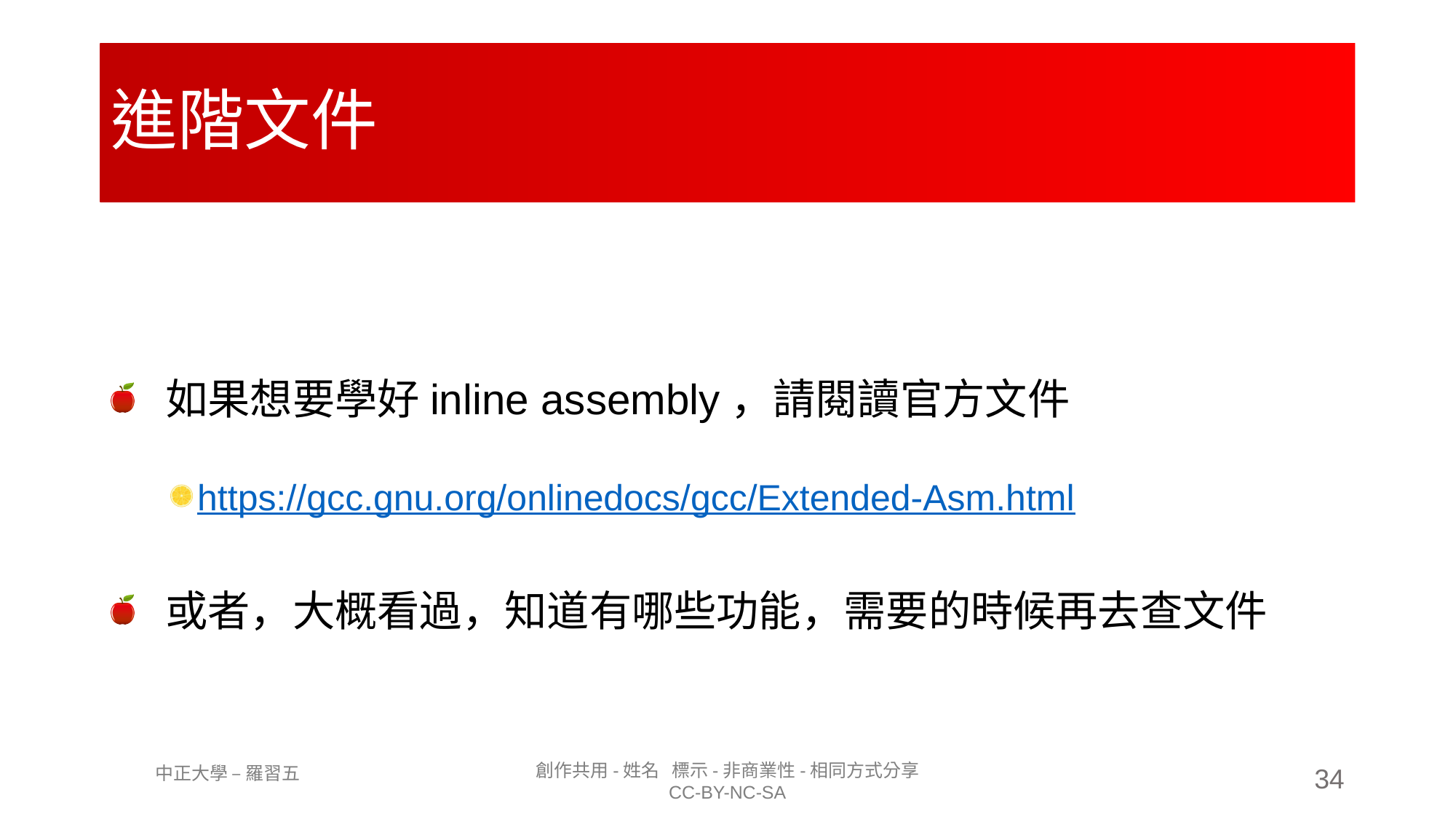

# 進階文件
如果想要學好inline assembly，請閱讀官方文件
https://gcc.gnu.org/onlinedocs/gcc/Extended-Asm.html
或者，大概看過，知道有哪些功能，需要的時候再去查文件